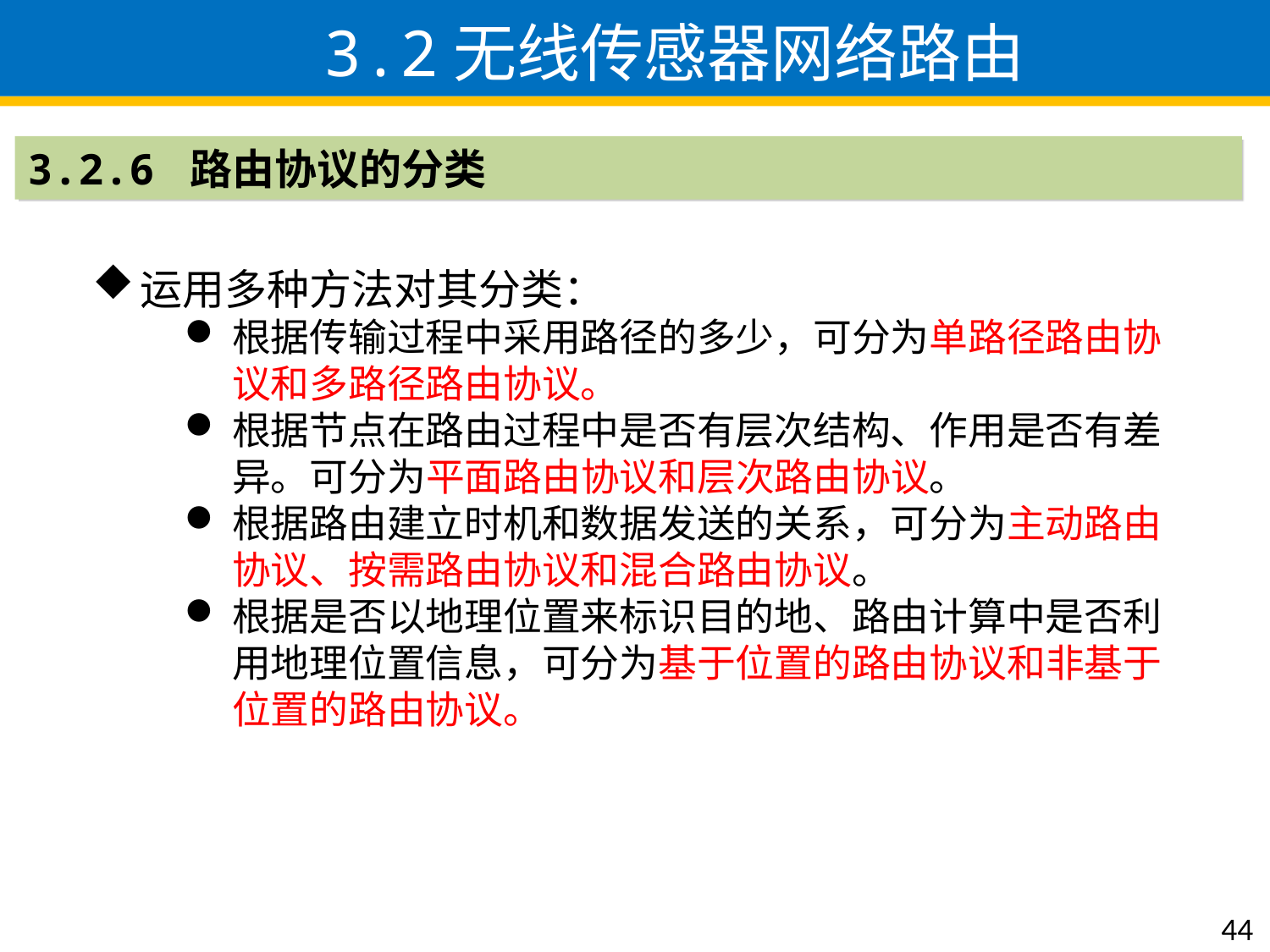

3.2无线传感器网络路由
3.2.6 路由协议的分类
运用多种方法对其分类：
根据传输过程中采用路径的多少，可分为单路径路由协议和多路径路由协议。
根据节点在路由过程中是否有层次结构、作用是否有差异。可分为平面路由协议和层次路由协议。
根据路由建立时机和数据发送的关系，可分为主动路由协议、按需路由协议和混合路由协议。
根据是否以地理位置来标识目的地、路由计算中是否利用地理位置信息，可分为基于位置的路由协议和非基于位置的路由协议。
44